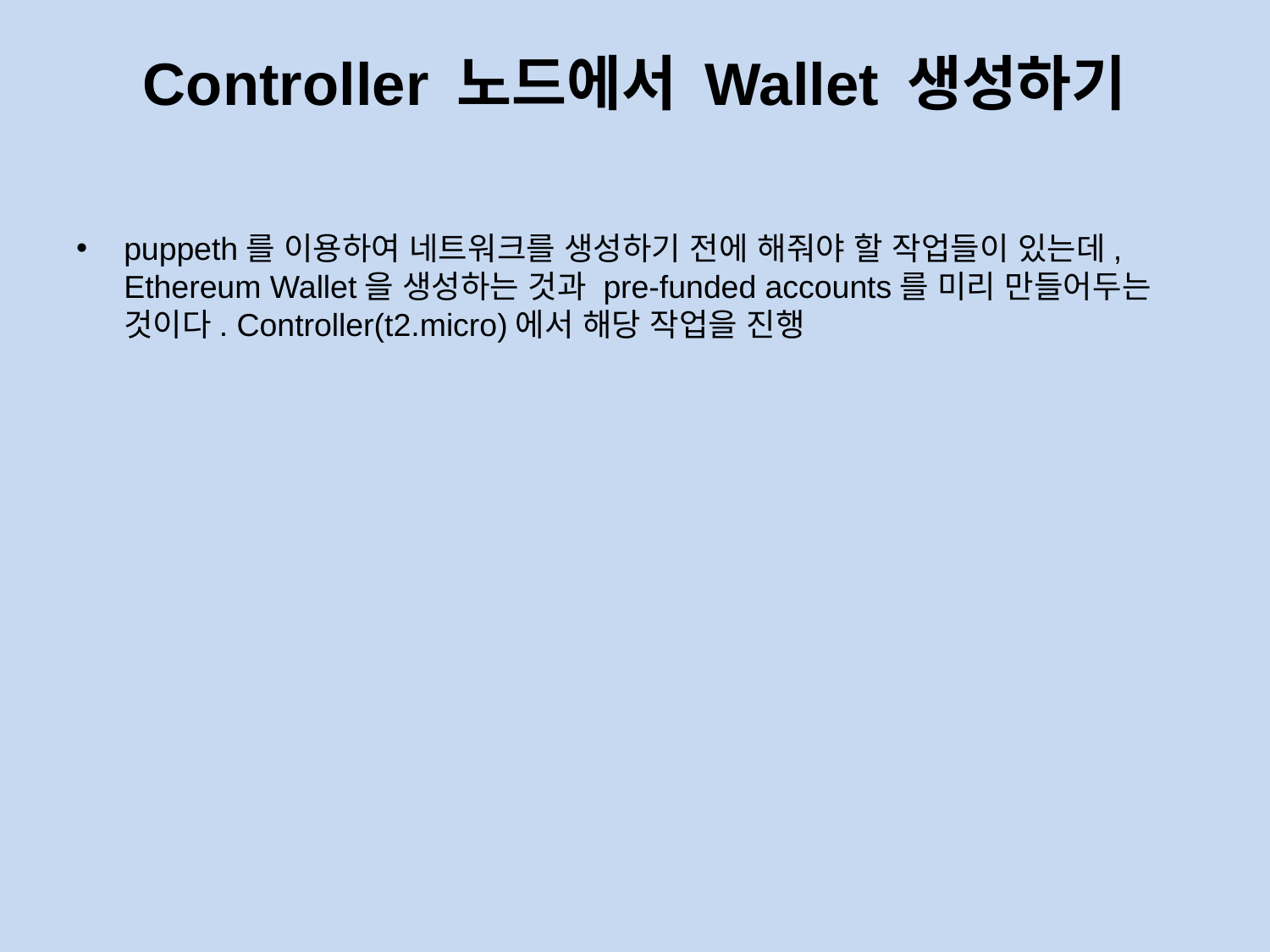

# Controller 노드에서 Wallet 생성하기
puppeth를 이용하여 네트워크를 생성하기 전에 해줘야 할 작업들이 있는데, Ethereum Wallet을 생성하는 것과 pre-funded accounts를 미리 만들어두는 것이다. Controller(t2.micro)에서 해당 작업을 진행